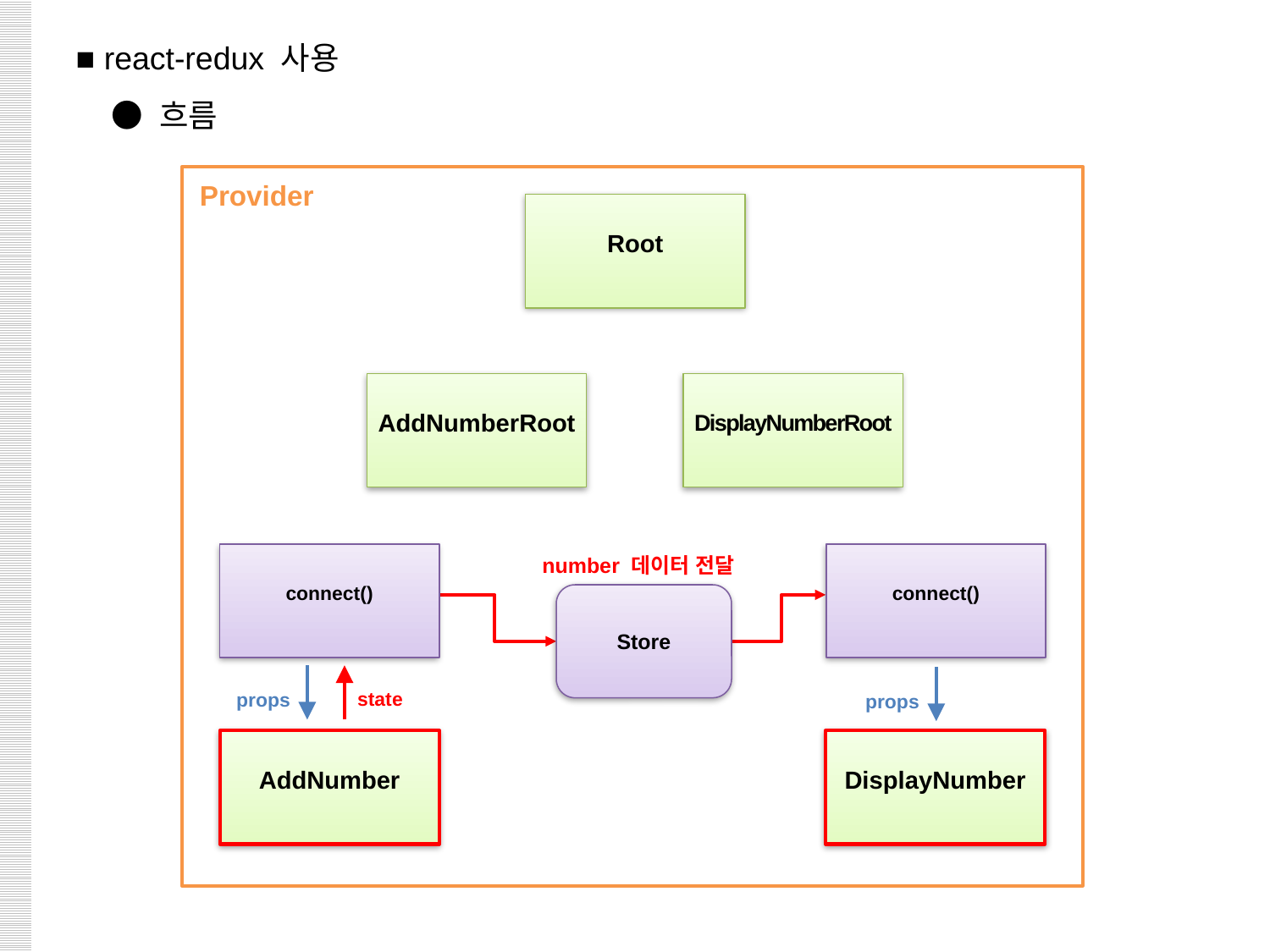

■ react-redux 사용
    ● 흐름

Provider
Root
AddNumberRoot
DisplayNumberRoot
connect()
connect()
number 데이터 전달
Store
state
props
props
AddNumber
DisplayNumber